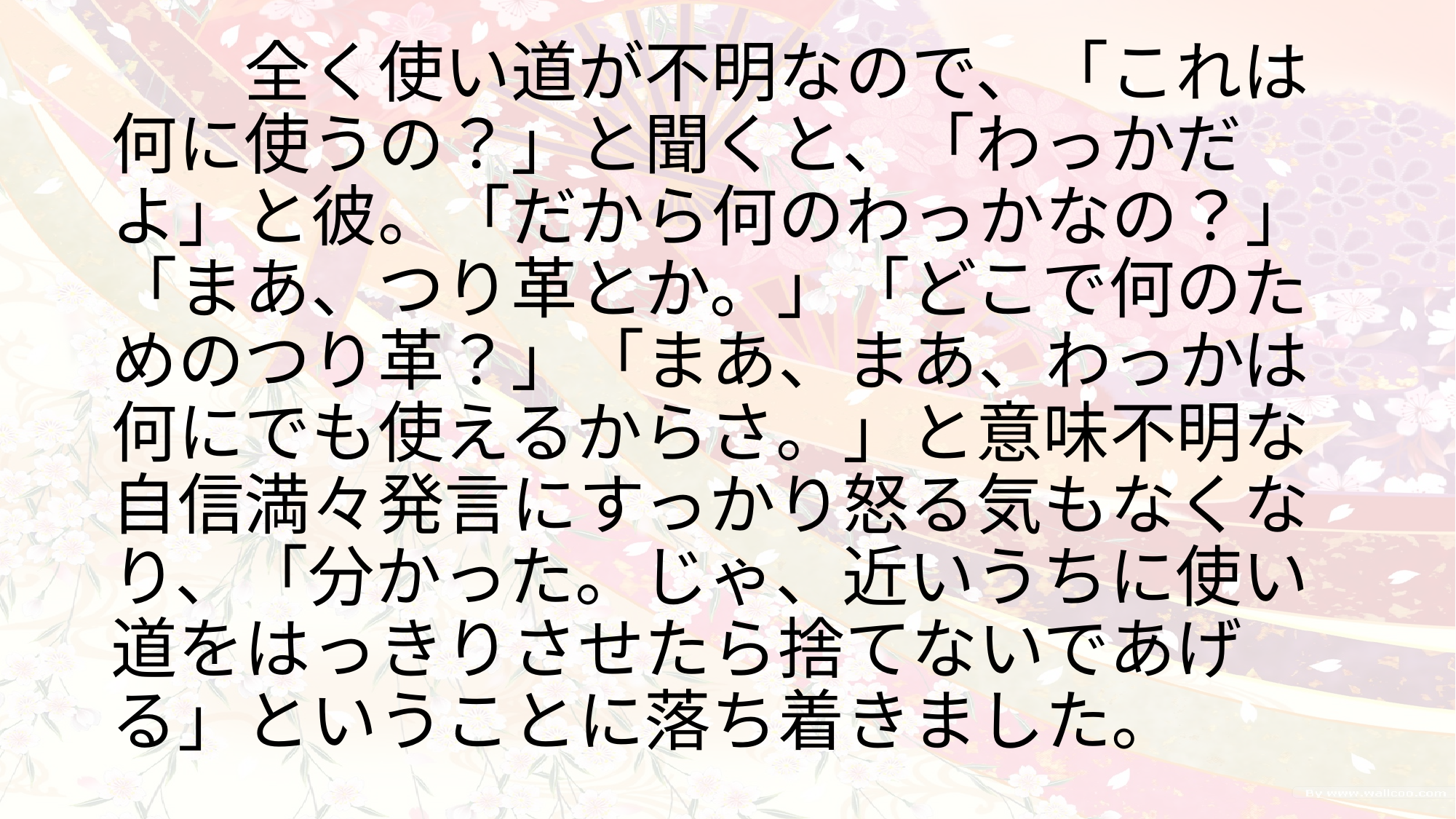

全く使い道が不明なので、「これは何に使うの？」と聞くと、「わっかだよ」と彼。「だから何のわっかなの？」「まあ、つり革とか。」「どこで何のためのつり革？」「まあ、まあ、わっかは何にでも使えるからさ。」と意味不明な自信満々発言にすっかり怒る気もなくなり、「分かった。じゃ、近いうちに使い道をはっきりさせたら捨てないであげる」ということに落ち着きました。